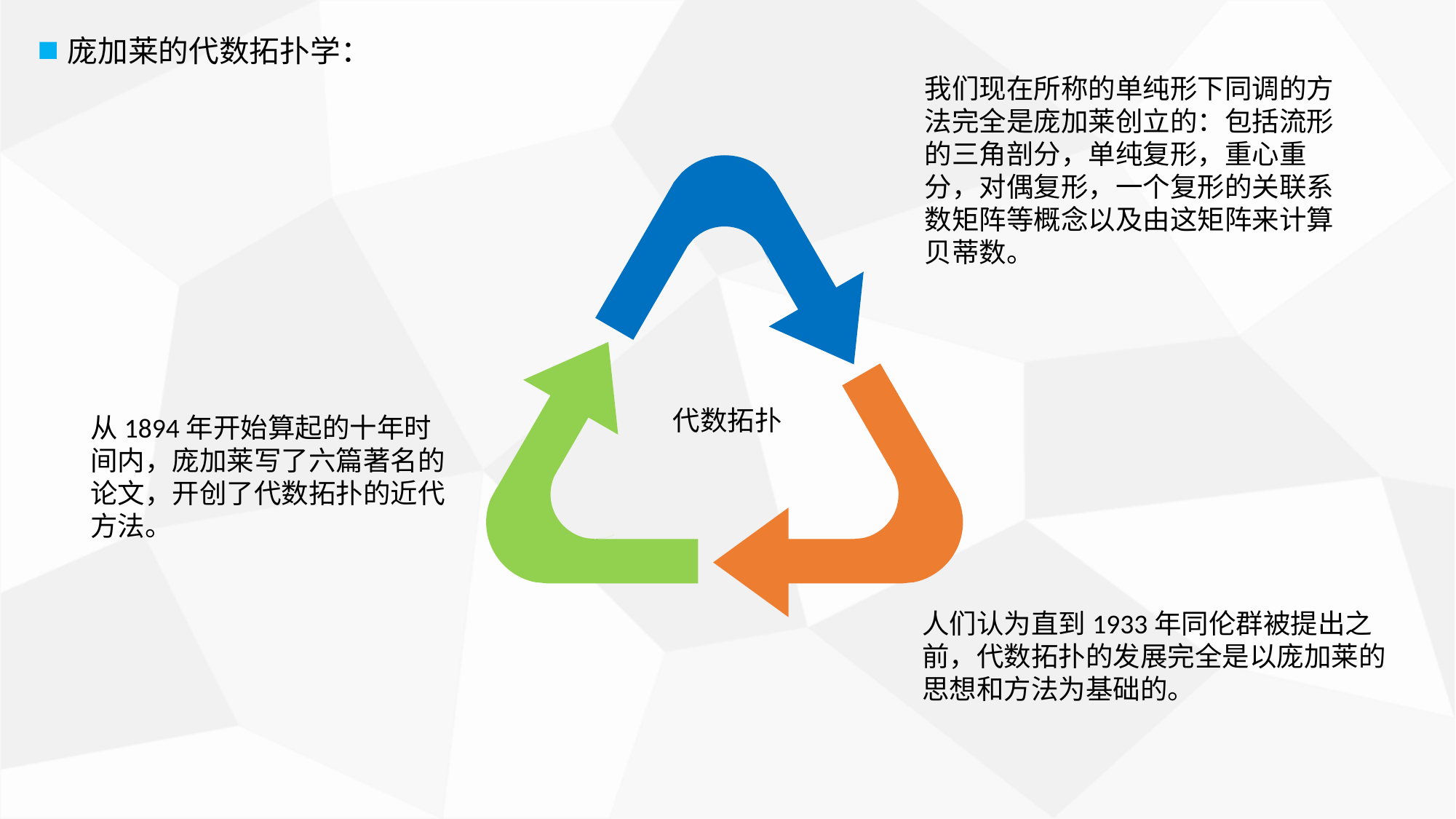

庞加莱的代数拓扑学：

我们现在所称的单纯形下同调的方法完全是庞加莱创立的：包括流形的三角剖分，单纯复形，重心重分，对偶复形，一个复形的关联系数矩阵等概念以及由这矩阵来计算贝蒂数。

代数拓扑
从1894年开始算起的十年时间内，庞加莱写了六篇著名的论文，开创了代数拓扑的近代方法。
人们认为直到1933年同伦群被提出之前，代数拓扑的发展完全是以庞加莱的思想和方法为基础的。